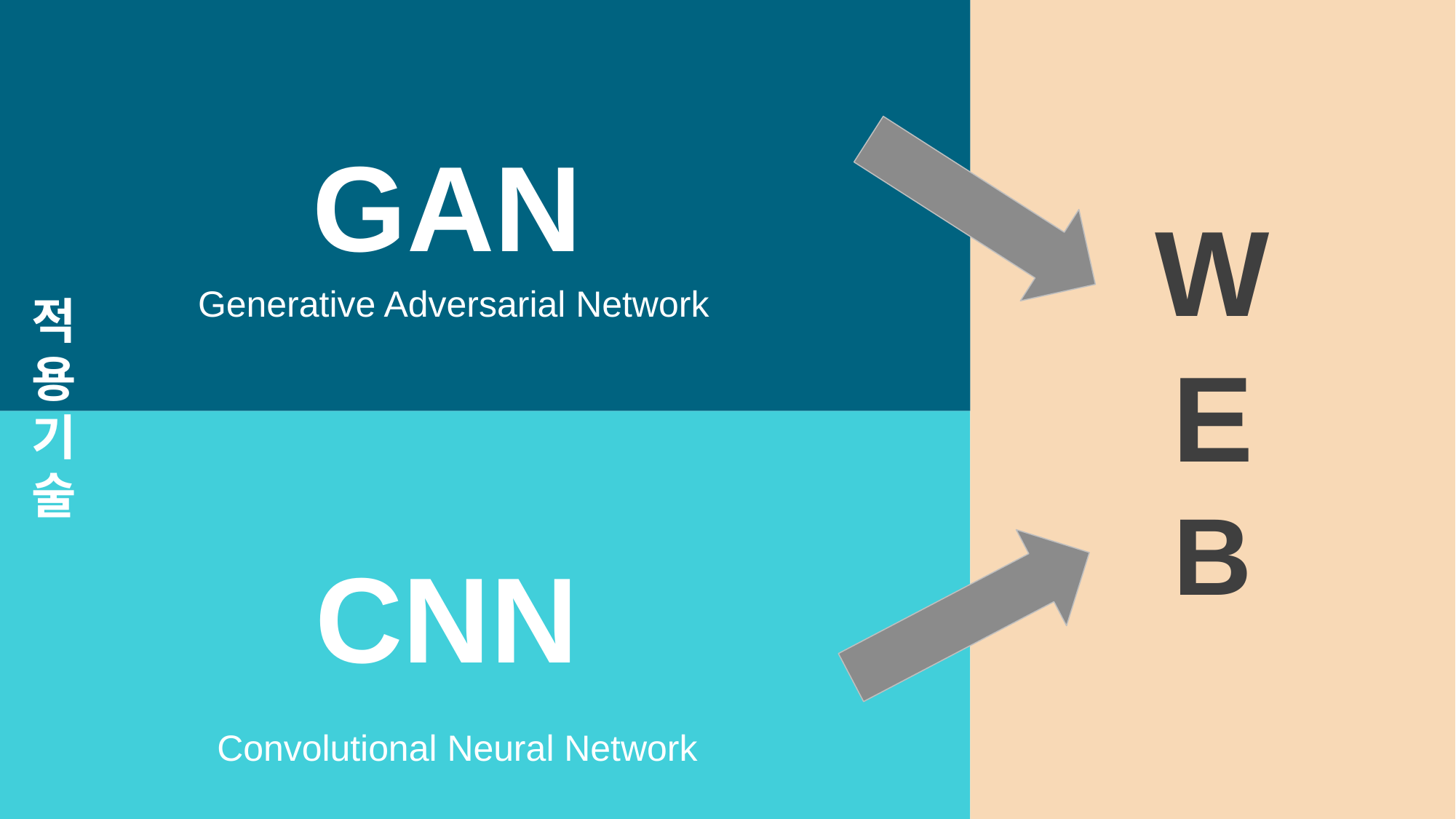

GAN

WEB
Generative Adversarial Network
적용 기술
CNN

Convolutional Neural Network